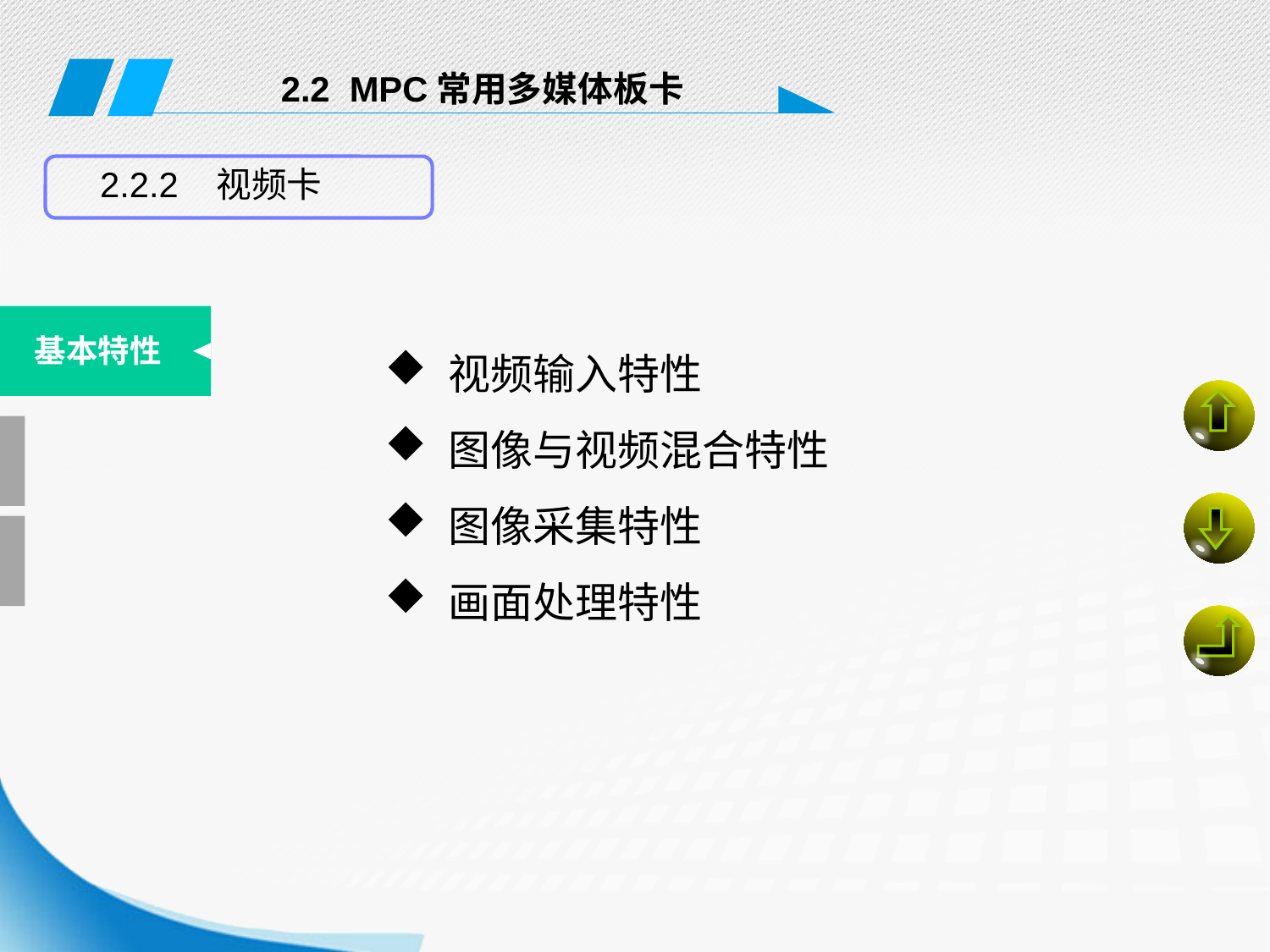

2.2  MPC常用多媒体板卡

2.2.2   视频卡

基本特性

视频输入特性
图像与视频混合特性
图像采集特性
画面处理特性